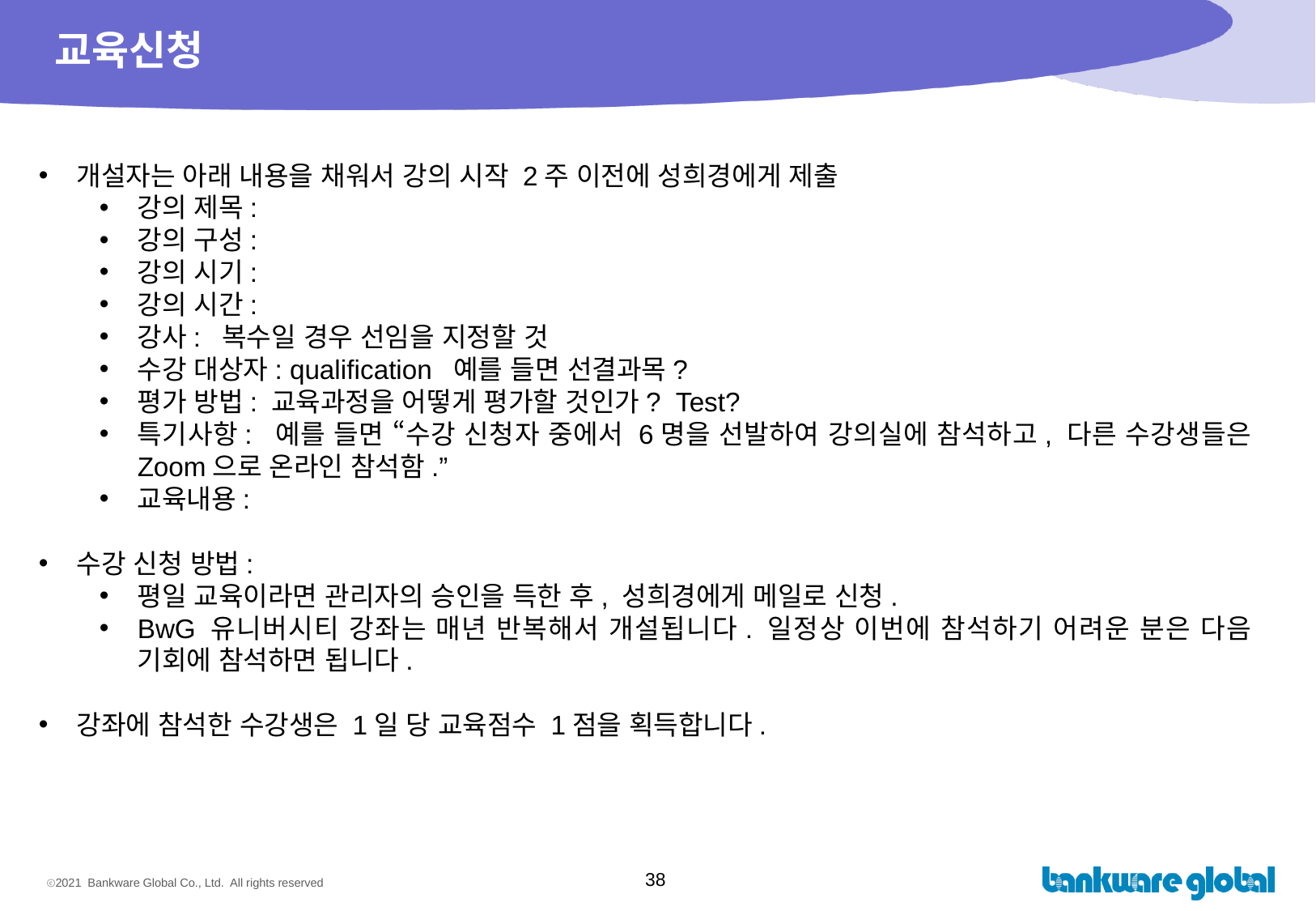

# 교육신청
개설자는 아래 내용을 채워서 강의 시작 2주 이전에 성희경에게 제출
강의 제목:
강의 구성:
강의 시기:
강의 시간:
강사:  복수일 경우 선임을 지정할 것
수강 대상자: qualification  예를 들면 선결과목?
평가 방법: 교육과정을 어떻게 평가할 것인가?  Test?
특기사항:  예를 들면 “수강 신청자 중에서 6명을 선발하여 강의실에 참석하고, 다른 수강생들은 Zoom으로 온라인 참석함.”
교육내용:

수강 신청 방법:
평일 교육이라면 관리자의 승인을 득한 후, 성희경에게 메일로 신청.
BwG 유니버시티 강좌는 매년 반복해서 개설됩니다. 일정상 이번에 참석하기 어려운 분은 다음 기회에 참석하면 됩니다.

강좌에 참석한 수강생은 1일 당 교육점수 1점을 획득합니다.